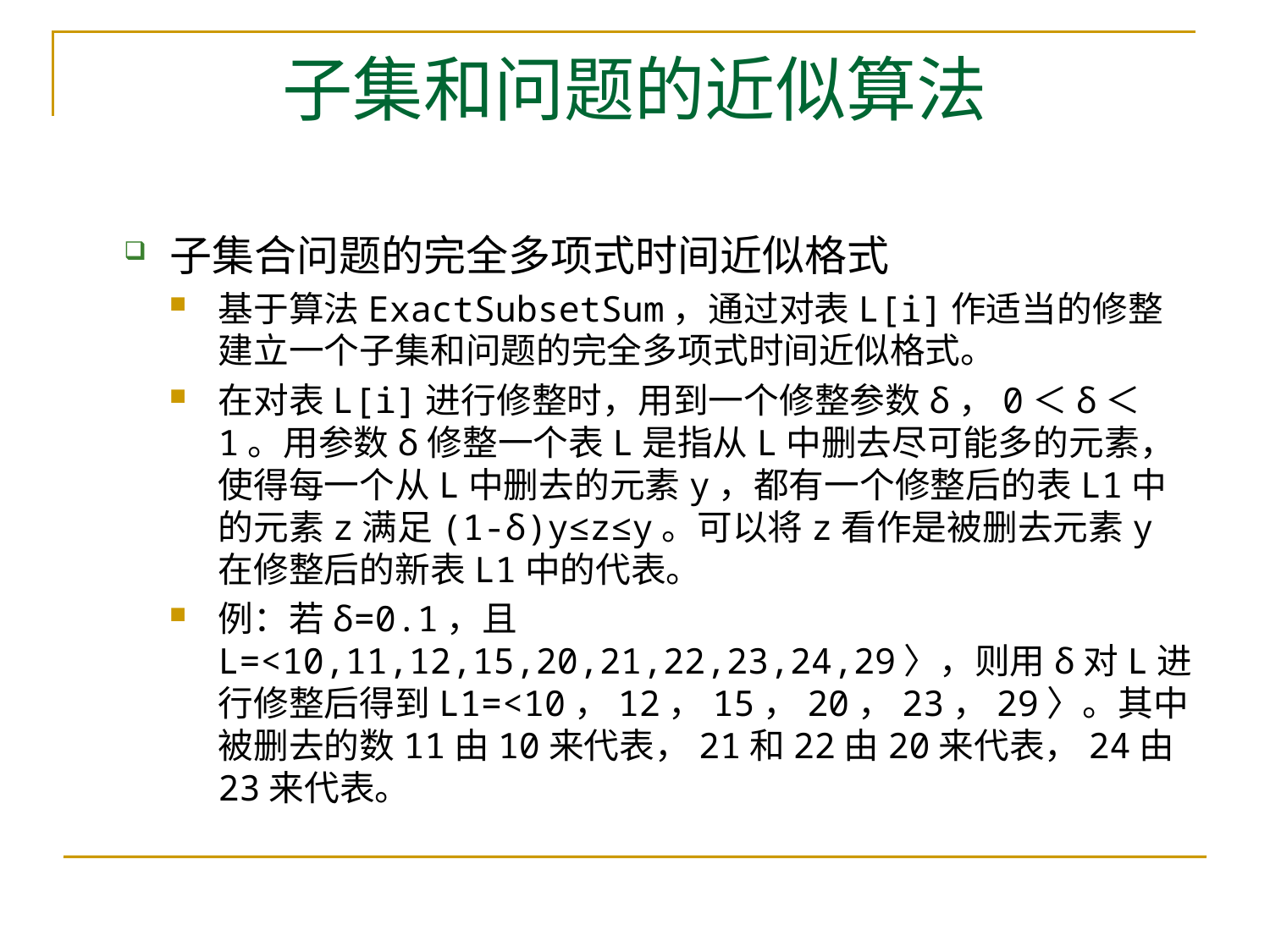

# 子集和问题的近似算法
子集合问题的完全多项式时间近似格式
基于算法ExactSubsetSum，通过对表L[i]作适当的修整建立一个子集和问题的完全多项式时间近似格式。
在对表L[i]进行修整时，用到一个修整参数δ，0＜δ＜1。用参数δ修整一个表L是指从L中删去尽可能多的元素，使得每一个从L中删去的元素y，都有一个修整后的表L1中的元素z满足(1-δ)y≤z≤y。可以将z看作是被删去元素y在修整后的新表L1中的代表。
例：若δ=0.1，且L=<10,11,12,15,20,21,22,23,24,29〉，则用δ对L进行修整后得到L1=<10，12，15，20，23，29〉。其中被删去的数11由10来代表，21和22由20来代表，24由23来代表。